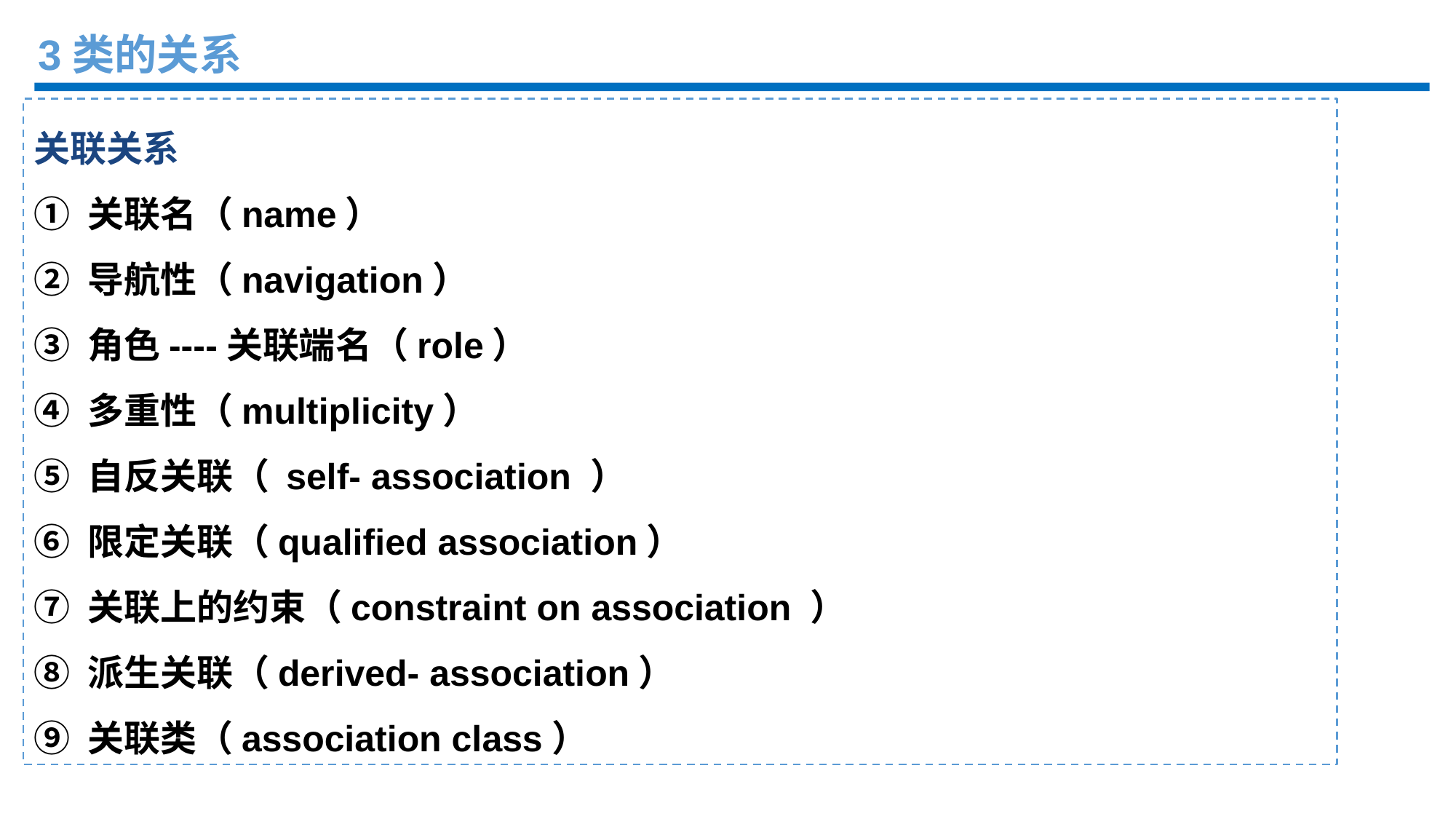

3类的关系
关联关系
① 关联名（name）
② 导航性（navigation）
③ 角色----关联端名（role）
④ 多重性（multiplicity）
⑤ 自反关联（ self- association ）
⑥ 限定关联（qualified association）
⑦ 关联上的约束（constraint on association ）
⑧ 派生关联（derived- association）
⑨ 关联类（association class）